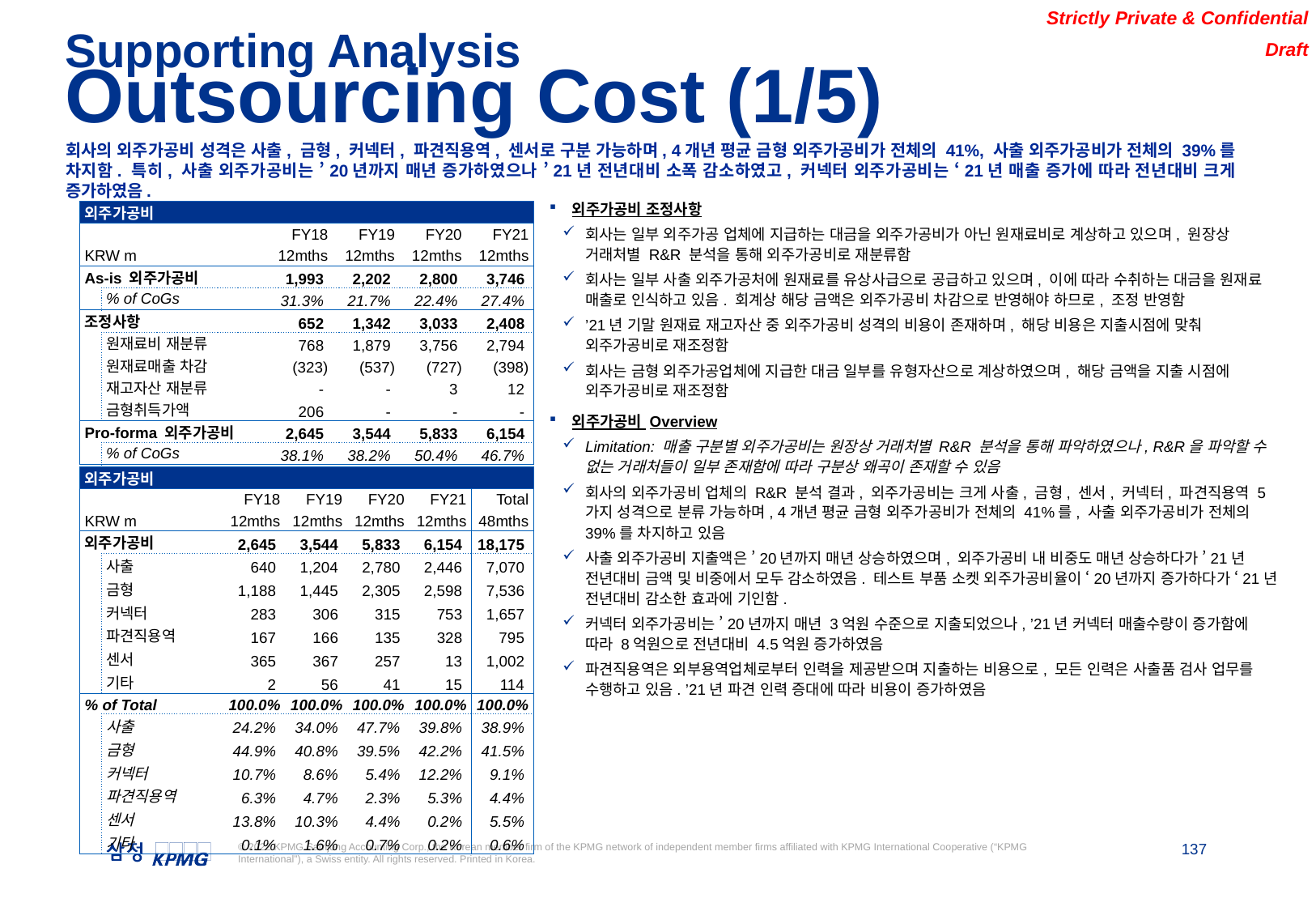

Supporting Analysis
Outsourcing Cost (1/5)
회사의 외주가공비 성격은 사출, 금형, 커넥터, 파견직용역, 센서로 구분 가능하며, 4개년 평균 금형 외주가공비가 전체의 41%, 사출 외주가공비가 전체의 39%를 차지함. 특히, 사출 외주가공비는 ’20년까지 매년 증가하였으나 ’21년 전년대비 소폭 감소하였고, 커넥터 외주가공비는 ‘21년 매출 증가에 따라 전년대비 크게 증가하였음.
외주가공비 조정사항
회사는 일부 외주가공 업체에 지급하는 대금을 외주가공비가 아닌 원재료비로 계상하고 있으며, 원장상 거래처별 R&R 분석을 통해 외주가공비로 재분류함
회사는 일부 사출 외주가공처에 원재료를 유상사급으로 공급하고 있으며, 이에 따라 수취하는 대금을 원재료 매출로 인식하고 있음. 회계상 해당 금액은 외주가공비 차감으로 반영해야 하므로, 조정 반영함
’21년 기말 원재료 재고자산 중 외주가공비 성격의 비용이 존재하며, 해당 비용은 지출시점에 맞춰 외주가공비로 재조정함
회사는 금형 외주가공업체에 지급한 대금 일부를 유형자산으로 계상하였으며, 해당 금액을 지출 시점에 외주가공비로 재조정함
외주가공비 Overview
Limitation: 매출 구분별 외주가공비는 원장상 거래처별 R&R 분석을 통해 파악하였으나, R&R을 파악할 수 없는 거래처들이 일부 존재함에 따라 구분상 왜곡이 존재할 수 있음
회사의 외주가공비 업체의 R&R 분석 결과, 외주가공비는 크게 사출, 금형, 센서, 커넥터, 파견직용역 5가지 성격으로 분류 가능하며, 4개년 평균 금형 외주가공비가 전체의 41%를, 사출 외주가공비가 전체의 39%를 차지하고 있음
사출 외주가공비 지출액은 ’20년까지 매년 상승하였으며, 외주가공비 내 비중도 매년 상승하다가 ’21년 전년대비 금액 및 비중에서 모두 감소하였음. 테스트 부품 소켓 외주가공비율이 ‘20년까지 증가하다가 ‘21년 전년대비 감소한 효과에 기인함.
커넥터 외주가공비는 ’20년까지 매년 3억원 수준으로 지출되었으나, ’21년 커넥터 매출수량이 증가함에 따라 8억원으로 전년대비 4.5억원 증가하였음
파견직용역은 외부용역업체로부터 인력을 제공받으며 지출하는 비용으로, 모든 인력은 사출품 검사 업무를 수행하고 있음. ’21년 파견 인력 증대에 따라 비용이 증가하였음
| 외주가공비 |  |  |  |  |  |  |
| --- | --- | --- | --- | --- | --- | --- |
|  |  |  | FY18 | FY19 | FY20 | FY21 |
| KRW m |  |  | 12mths | 12mths | 12mths | 12mths |
| As-is 외주가공비 |  |  | 1,993 | 2,202 | 2,800 | 3,746 |
|  | % of CoGs |  | 31.3% | 21.7% | 22.4% | 27.4% |
| 조정사항 |  |  | 652 | 1,342 | 3,033 | 2,408 |
|  | 원재료비 재분류 |  | 768 | 1,879 | 3,756 | 2,794 |
|  | 원재료매출 차감 |  | (323) | (537) | (727) | (398) |
|  | 재고자산 재분류 |  | - | - | 3 | 12 |
|  | 금형취득가액 |  | 206 | - | - | - |
| Pro-forma 외주가공비 |  |  | 2,645 | 3,544 | 5,833 | 6,154 |
|  | % of CoGs |  | 38.1% | 38.2% | 50.4% | 46.7% |
| 외주가공비 |  |  |  |  |  |  |  |
| --- | --- | --- | --- | --- | --- | --- | --- |
|  |  |  | FY18 | FY19 | FY20 | FY21 | Total |
| KRW m |  |  | 12mths | 12mths | 12mths | 12mths | 48mths |
| 외주가공비 |  |  | 2,645 | 3,544 | 5,833 | 6,154 | 18,175 |
|  | 사출 |  | 640 | 1,204 | 2,780 | 2,446 | 7,070 |
|  | 금형 |  | 1,188 | 1,445 | 2,305 | 2,598 | 7,536 |
|  | 커넥터 |  | 283 | 306 | 315 | 753 | 1,657 |
|  | 파견직용역 |  | 167 | 166 | 135 | 328 | 795 |
|  | 센서 |  | 365 | 367 | 257 | 13 | 1,002 |
|  | 기타 |  | 2 | 56 | 41 | 15 | 114 |
| % of Total |  |  | 100.0% | 100.0% | 100.0% | 100.0% | 100.0% |
|  | 사출 |  | 24.2% | 34.0% | 47.7% | 39.8% | 38.9% |
|  | 금형 |  | 44.9% | 40.8% | 39.5% | 42.2% | 41.5% |
|  | 커넥터 |  | 10.7% | 8.6% | 5.4% | 12.2% | 9.1% |
|  | 파견직용역 |  | 6.3% | 4.7% | 2.3% | 5.3% | 4.4% |
|  | 센서 |  | 13.8% | 10.3% | 4.4% | 0.2% | 5.5% |
|  | 기타 |  | 0.1% | 1.6% | 0.7% | 0.2% | 0.6% |